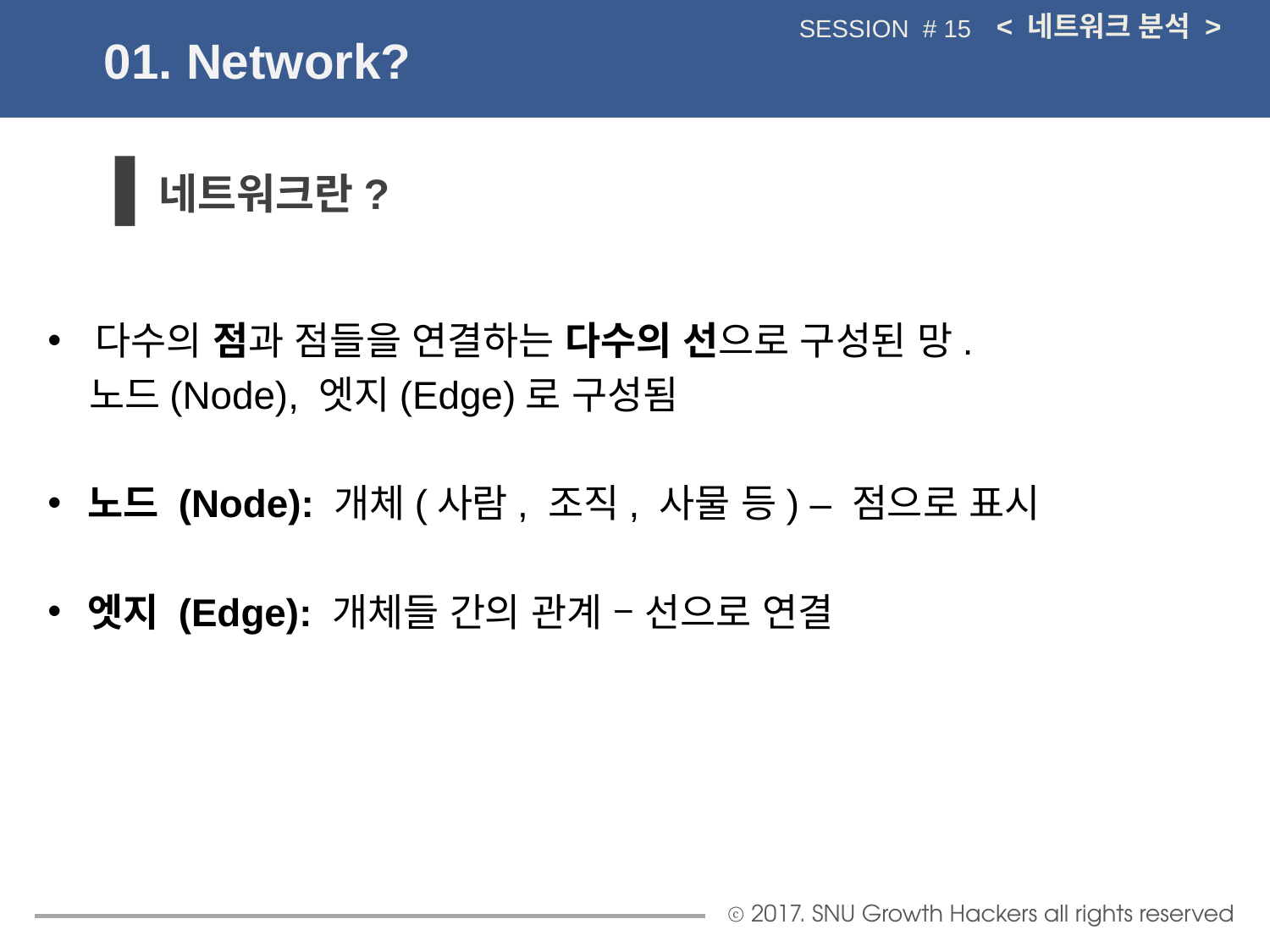

< 네트워크 분석 >
SESSION  # 15
01. Network?

네트워크란?
다수의 점과 점들을 연결하는 다수의 선으로 구성된 망.
   노드(Node), 엣지(Edge)로 구성됨

노드 (Node): 개체(사람, 조직, 사물 등) – 점으로 표시

엣지 (Edge): 개체들 간의 관계 – 선으로 연결

ⓒ 2017. SNU Growth Hackers all rights reserved